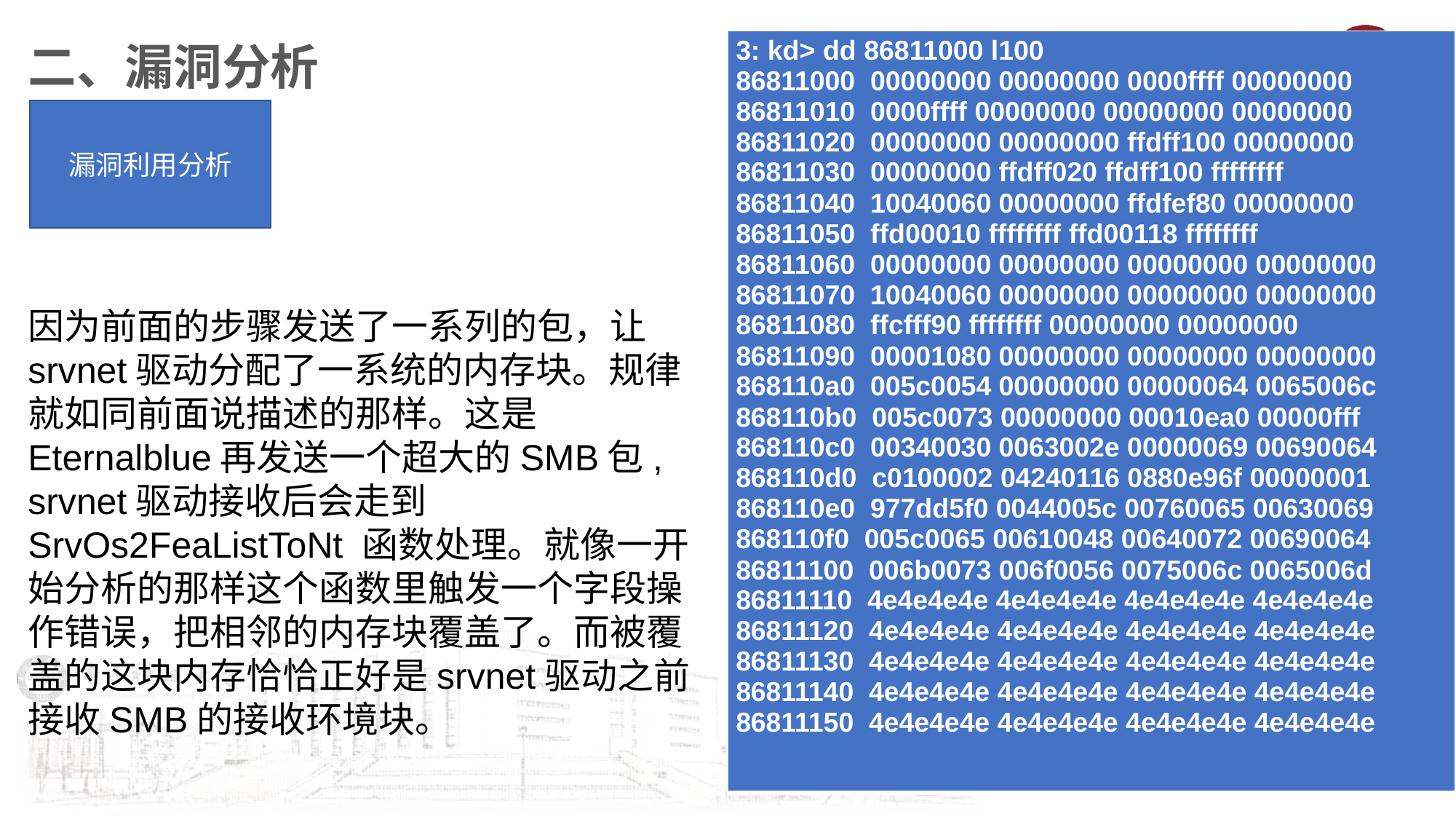

二、漏洞分析
| 3: kd> dd 86811000 l100 86811000 00000000 00000000 0000ffff 00000000 86811010 0000ffff 00000000 00000000 00000000 86811020 00000000 00000000 ffdff100 00000000 86811030 00000000 ffdff020 ffdff100 ffffffff 86811040 10040060 00000000 ffdfef80 00000000 86811050 ffd00010 ffffffff ffd00118 ffffffff 86811060 00000000 00000000 00000000 00000000 86811070 10040060 00000000 00000000 00000000 86811080 ffcfff90 ffffffff 00000000 00000000 86811090 00001080 00000000 00000000 00000000 868110a0 005c0054 00000000 00000064 0065006c 868110b0 005c0073 00000000 00010ea0 00000fff 868110c0 00340030 0063002e 00000069 00690064 868110d0 c0100002 04240116 0880e96f 00000001 868110e0 977dd5f0 0044005c 00760065 00630069 868110f0 005c0065 00610048 00640072 00690064 86811100 006b0073 006f0056 0075006c 0065006d 86811110 4e4e4e4e 4e4e4e4e 4e4e4e4e 4e4e4e4e 86811120 4e4e4e4e 4e4e4e4e 4e4e4e4e 4e4e4e4e 86811130 4e4e4e4e 4e4e4e4e 4e4e4e4e 4e4e4e4e 86811140 4e4e4e4e 4e4e4e4e 4e4e4e4e 4e4e4e4e 86811150 4e4e4e4e 4e4e4e4e 4e4e4e4e 4e4e4e4e |
| --- |
漏洞利用分析
因为前面的步骤发送了一系列的包，让srvnet驱动分配了一系统的内存块。规律就如同前面说描述的那样。这是Eternalblue再发送一个超大的SMB包, srvnet驱动接收后会走到 SrvOs2FeaListToNt 函数处理。就像一开始分析的那样这个函数里触发一个字段操作错误，把相邻的内存块覆盖了。而被覆盖的这块内存恰恰正好是srvnet驱动之前接收SMB的接收环境块。